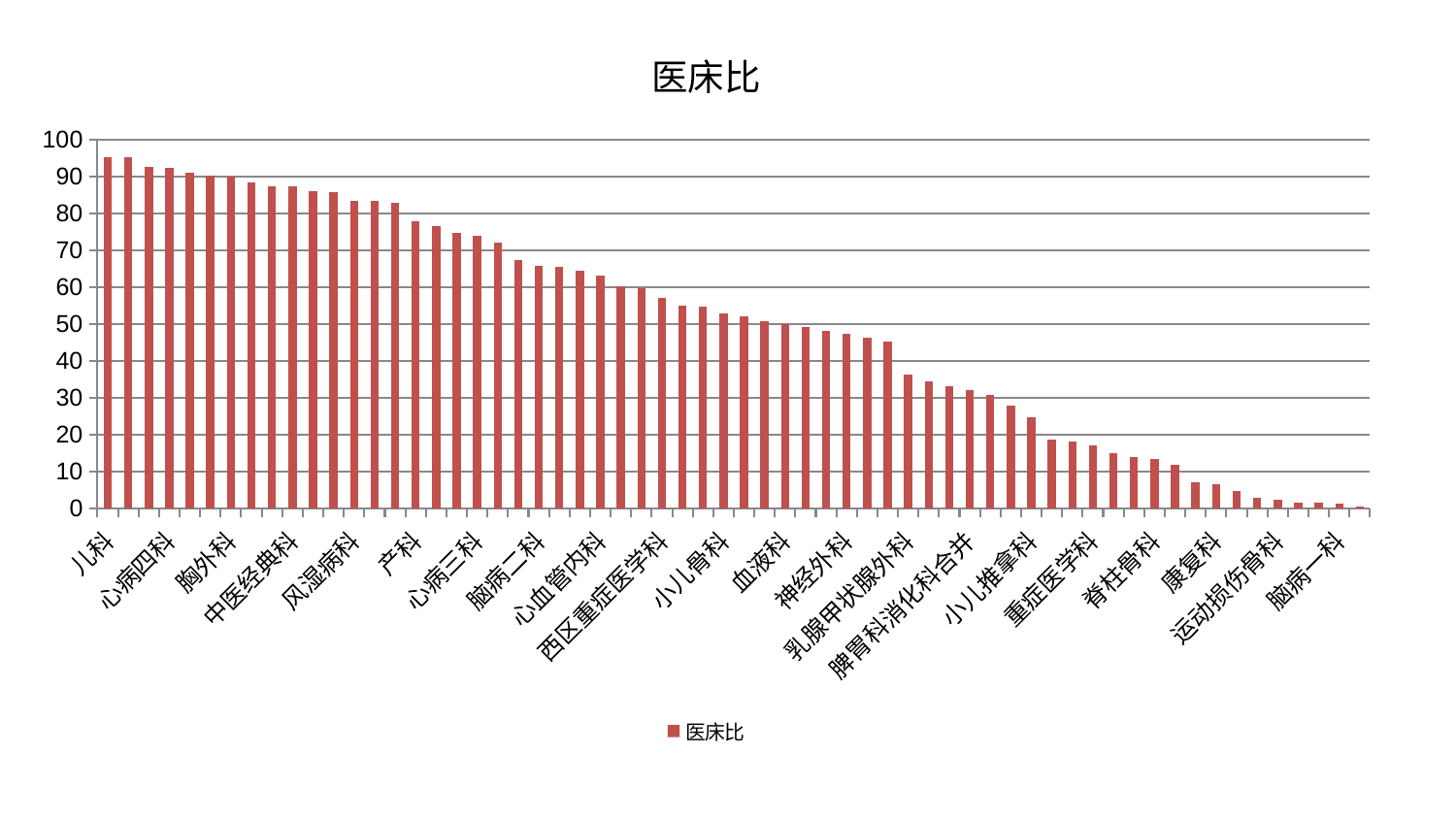

### Chart: 医床比

| Category | 医床比 |
|---|---|
| 儿科 | 95.19736717619509 |
| 皮肤科 | 95.1662823380569 |
| 中医外治中心 | 92.51329007930107 |
| 心病四科 | 92.31640440577058 |
| 脑病三科 | 91.0509419207639 |
| 东区重症医学科 | 90.3276047348564 |
| 胸外科 | 89.93414837984666 |
| 眼科 | 88.48421624450064 |
| 美容皮肤科 | 87.35580052314731 |
| 中医经典科 | 87.26889966216437 |
| 普通外科 | 85.9970407293932 |
| 身心医学科 | 85.86259747682021 |
| 风湿病科 | 83.3631141935167 |
| 关节骨科 | 83.27298874565348 |
| 治未病中心 | 82.94519039465939 |
| 产科 | 77.79977820506514 |
| 肝胆外科 | 76.44267128616842 |
| 综合内科 | 74.79739376613412 |
| 心病三科 | 73.95590603387687 |
| 微创骨科 | 71.95852735238768 |
| 泌尿外科 | 67.37606410756587 |
| 脑病二科 | 65.83769348299013 |
| 推拿科 | 65.4717521013414 |
| 显微骨科 | 64.48354418429403 |
| 心血管内科 | 63.09210811300976 |
| 肾脏内科 | 60.10910495223381 |
| 医院 | 59.75980066700133 |
| 西区重症医学科 | 57.103150351607134 |
| 肾病科 | 55.03935224147354 |
| 针灸科 | 54.743446709253085 |
| 小儿骨科 | 52.93722442409354 |
| 骨科 | 51.99584939527193 |
| 创伤骨科 | 50.826871168192376 |
| 血液科 | 49.949293342885134 |
| 内分泌科 | 49.122534328030774 |
| 老年医学科 | 48.107317129237856 |
| 神经外科 | 47.320735111576774 |
| 肛肠科 | 46.33637160724076 |
| 神经内科 | 45.16077582915765 |
| 乳腺甲状腺外科 | 36.363652454352 |
| 东区肾病科 | 34.31572927378919 |
| 呼吸内科 | 33.19223152960651 |
| 脾胃科消化科合并 | 32.09295946650481 |
| 肝病科 | 30.757461482460258 |
| 妇二科 | 27.733183201759125 |
| 小儿推拿科 | 24.73035926463403 |
| 妇科妇二科合并 | 18.707508462837286 |
| 妇科 | 18.210823361268403 |
| 重症医学科 | 17.176541163588244 |
| 心病二科 | 14.930224303498418 |
| 口腔科 | 13.759880707193538 |
| 脊柱骨科 | 13.30763285970189 |
| 耳鼻喉科 | 11.82630943119156 |
| 消化内科 | 6.978928039483079 |
| 康复科 | 6.465330302812489 |
| 心病一科 | 4.623036773893374 |
| 周围血管科 | 2.913958906805858 |
| 运动损伤骨科 | 2.3043074786525786 |
| 肿瘤内科 | 1.5729714032266973 |
| 脾胃病科 | 1.4036317246237662 |
| 脑病一科 | 1.142242762716128 |
| 男科 | 0.47307443178434827 |
238